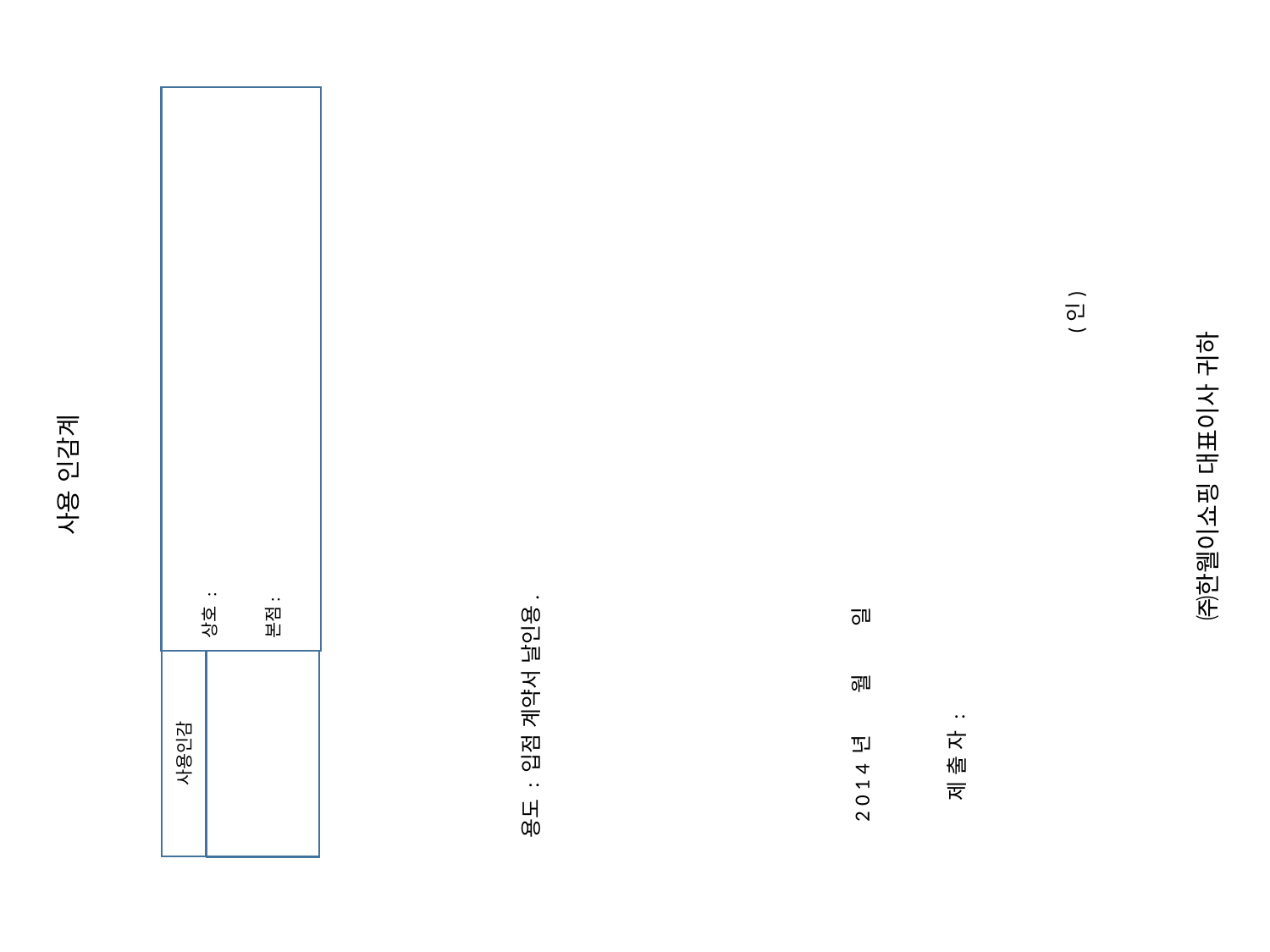

(인)
상호 :

본점:
사용인감

사용 인감계
㈜한웰이쇼핑 대표이사 귀하
2 0 1 4 년       월        일
용도 : 입점 계약서 날인용.
제 출 자 :